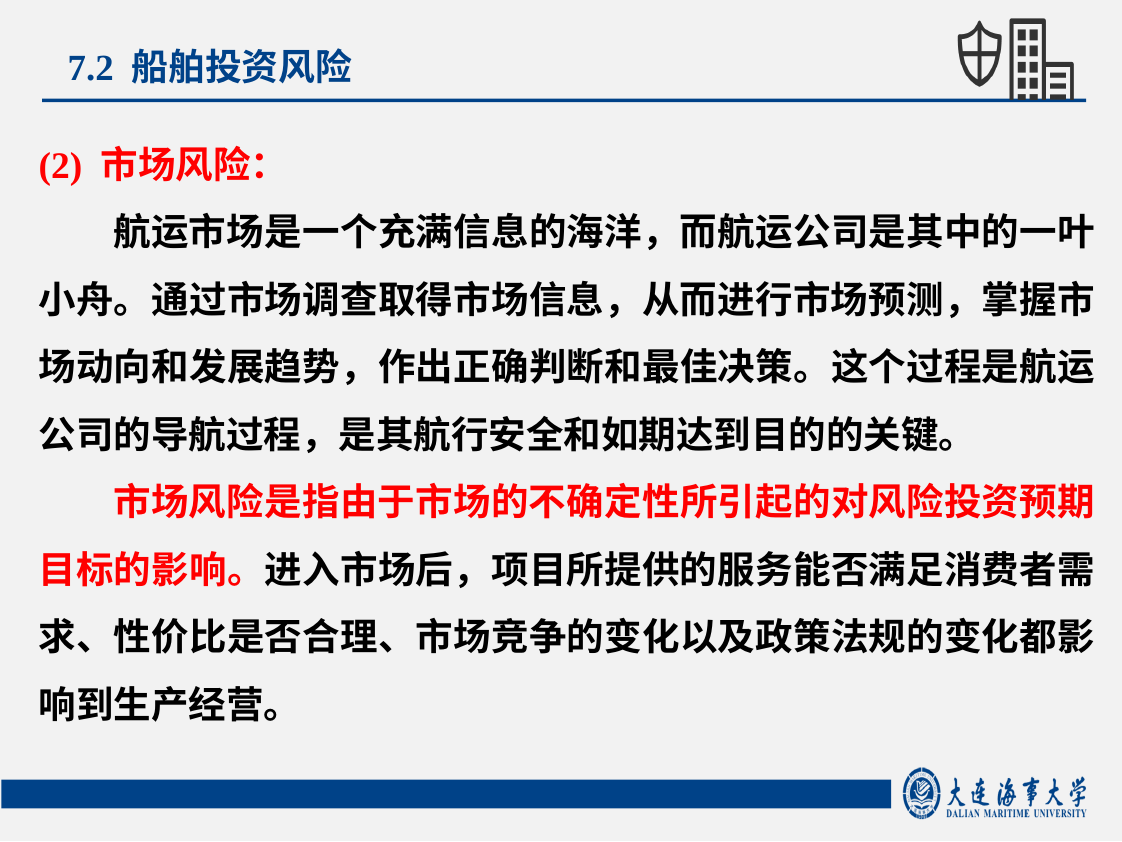

7.2 船舶投资风险
(2) 市场风险：
航运市场是一个充满信息的海洋，而航运公司是其中的一叶小舟。通过市场调查取得市场信息，从而进行市场预测，掌握市场动向和发展趋势，作出正确判断和最佳决策。这个过程是航运公司的导航过程，是其航行安全和如期达到目的的关键。
市场风险是指由于市场的不确定性所引起的对风险投资预期目标的影响。进入市场后，项目所提供的服务能否满足消费者需求、性价比是否合理、市场竞争的变化以及政策法规的变化都影响到生产经营。